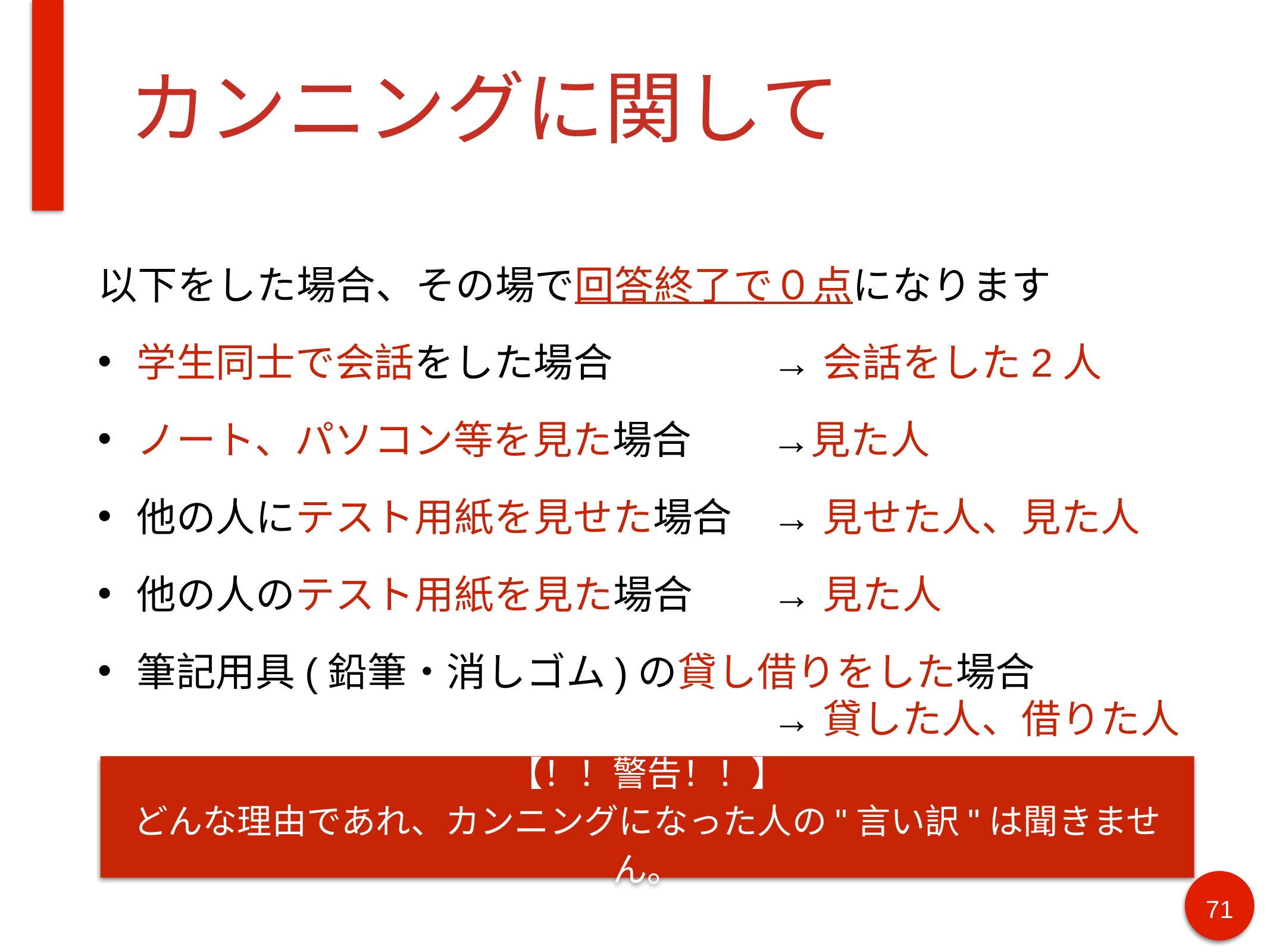

# カンニングに関して
以下をした場合、その場で回答終了で０点になります
学生同士で会話をした場合　　　　→ 会話をした2人
ノート、パソコン等を見た場合　　→見た人
他の人にテスト用紙を見せた場合　→ 見せた人、見た人
他の人のテスト用紙を見た場合　　→ 見た人
筆記用具(鉛筆・消しゴム)の貸し借りをした場合
　　　　　　　　　　　　　　　　→ 貸した人、借りた人
【！！警告！！】
どんな理由であれ、カンニングになった人の"言い訳"は聞きません。
71